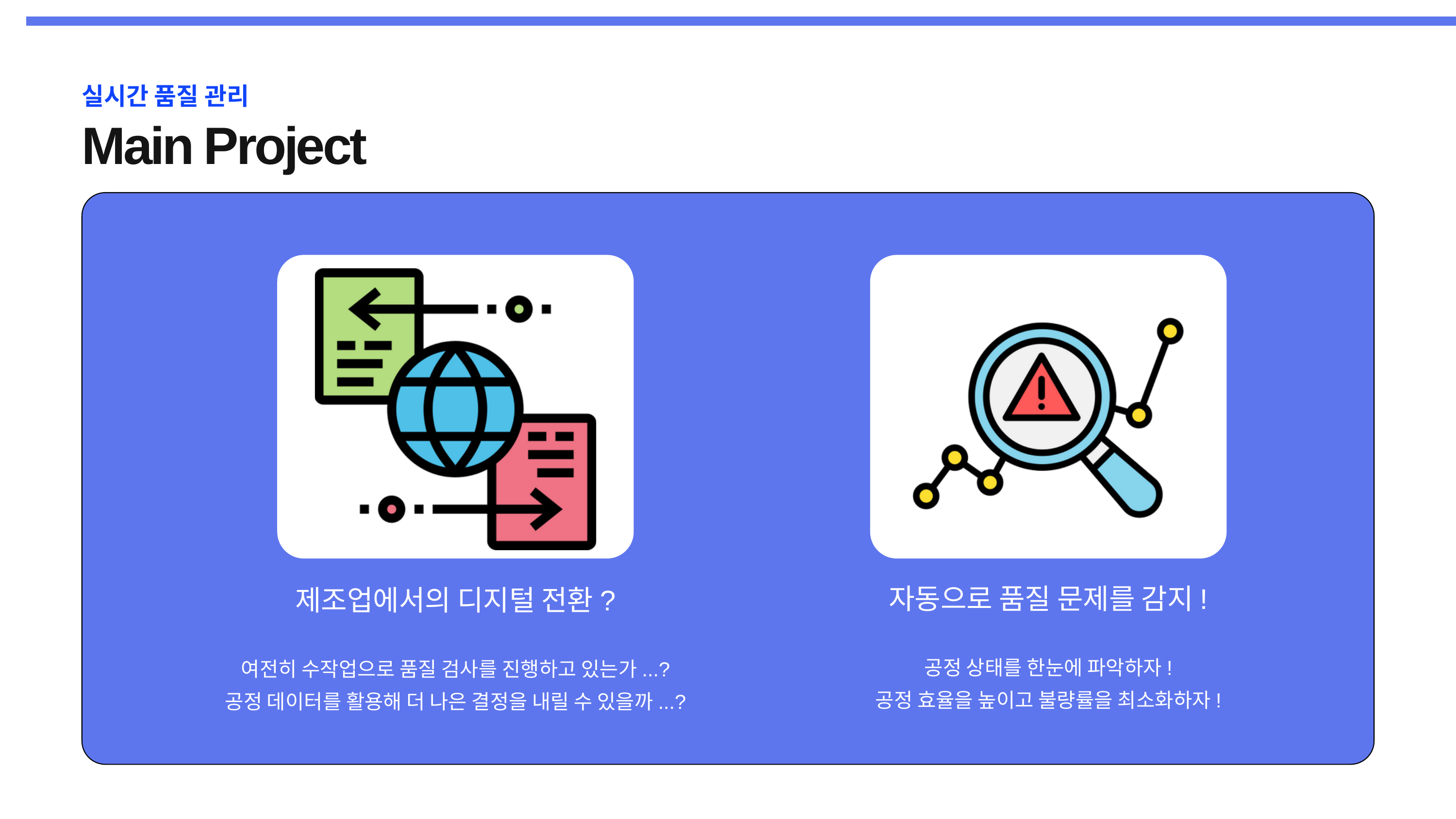

실시간 품질 관리

Main Project

제조업에서의 디지털 전환?

여전히 수작업으로 품질 검사를 진행하고 있는가...?
공정 데이터를 활용해 더 나은 결정을 내릴 수 있을까...?

자동으로 품질 문제를 감지!

공정 상태를 한눈에 파악하자!
공정 효율을 높이고 불량률을 최소화하자!